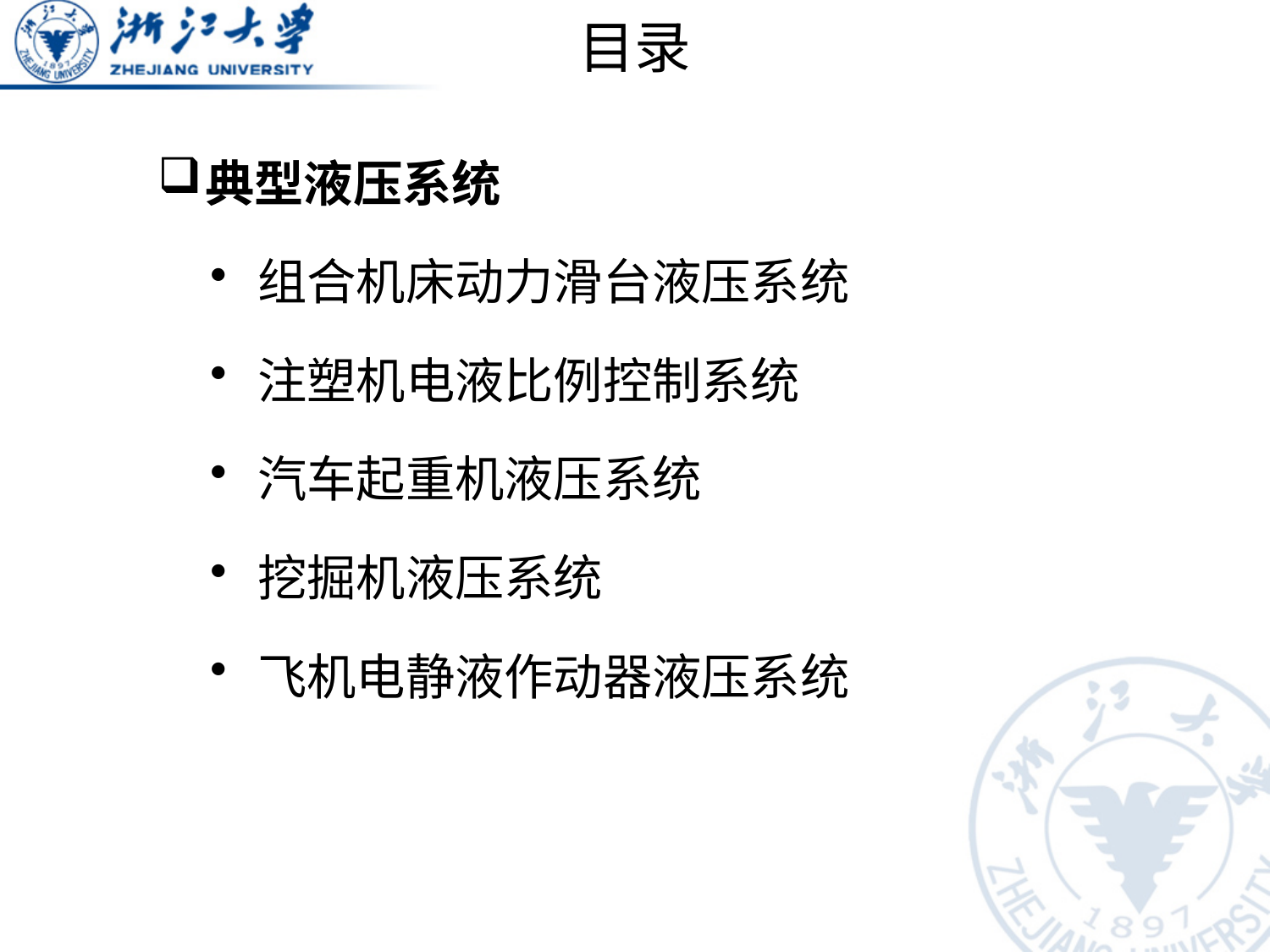

# 目录
典型液压系统
组合机床动力滑台液压系统
注塑机电液比例控制系统
汽车起重机液压系统
挖掘机液压系统
飞机电静液作动器液压系统